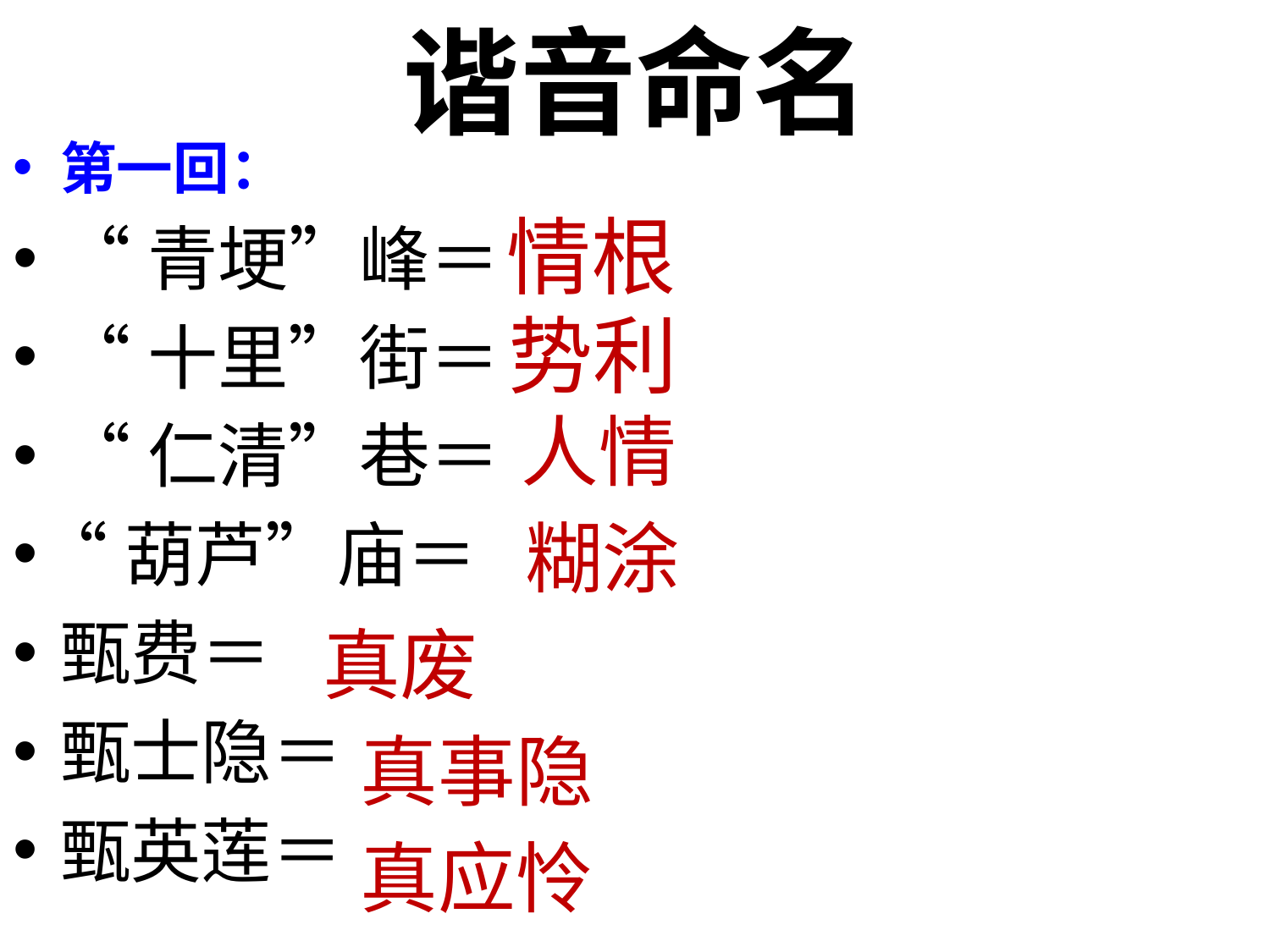

# 谐音命名
第一回：
“青埂”峰＝
“十里”街＝
“仁清”巷＝
“葫芦”庙＝
甄费＝
甄士隐＝
甄英莲＝
情根
势利
人情
糊涂
真废
真事隐
真应怜